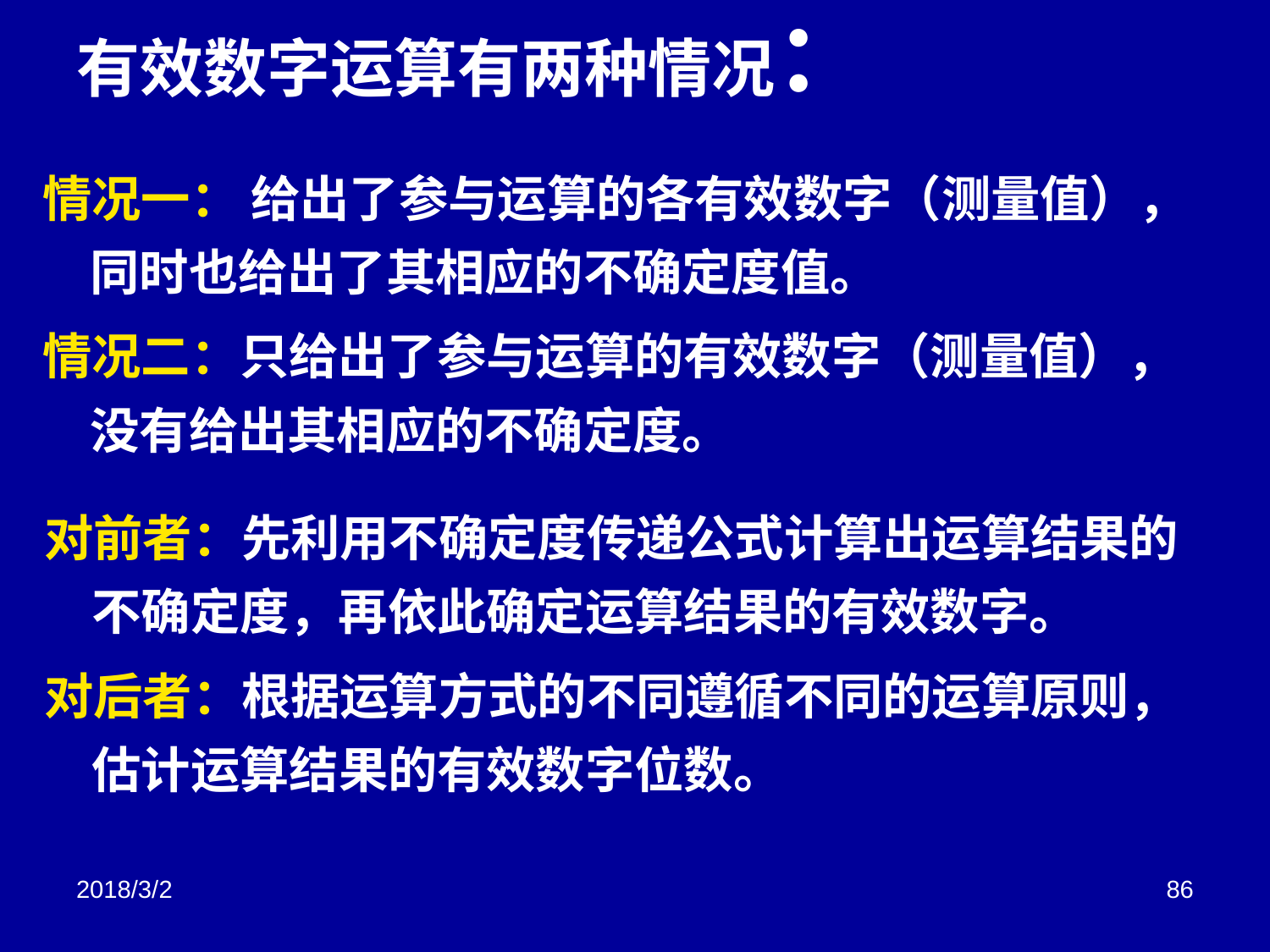

# 有效数字运算有两种情况：
情况一： 给出了参与运算的各有效数字（测量值），同时也给出了其相应的不确定度值。
情况二：只给出了参与运算的有效数字（测量值），没有给出其相应的不确定度。

对前者：先利用不确定度传递公式计算出运算结果的不确定度，再依此确定运算结果的有效数字。
对后者：根据运算方式的不同遵循不同的运算原则，估计运算结果的有效数字位数。
2018/3/2
86